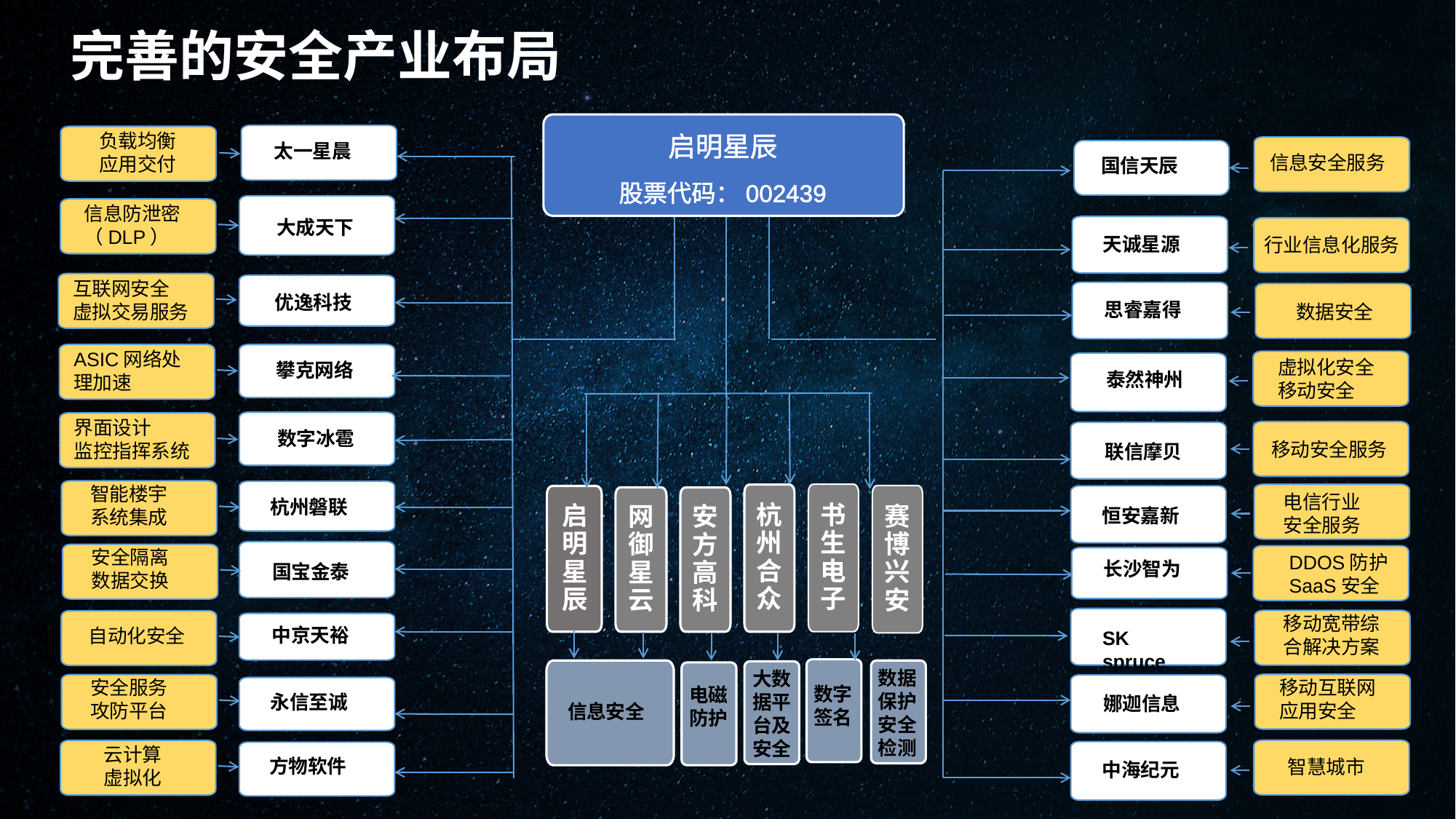

完善的安全产业布局

负载均衡应用交付

太一星晨

大成天下

优逸科技

攀克网络

杭州磐联

国宝金泰

中京天裕

永信至诚

方物软件

启明星辰
股票代码：002439

信息安全服务
国信天辰
信息防泄密（DLP）

天诚星源
行业信息化服务
互联网安全
虚拟交易服务

思睿嘉得
数据安全
ASIC网络处理加速

虚拟化安全
移动安全

泰然神州
界面设计
监控指挥系统

数字冰雹

移动安全服务
联信摩贝
智能楼宇
系统集成

电信行业
安全服务

恒安嘉新
启明星辰
书生电子
杭州合众
网御星云
赛博兴安
安方高科
安全隔离
数据交换

DDOS防护
SaaS安全

长沙智为

移动宽带综合解决方案

自动化安全
SK spruce

数据保护
安全检测
大数据平台及安全
移动互联网应用安全
安全服务
攻防平台

数字签名
电磁
防护

娜迦信息

信息安全
云计算
虚拟化

智慧城市
中海纪元

中海纪元：智慧政务